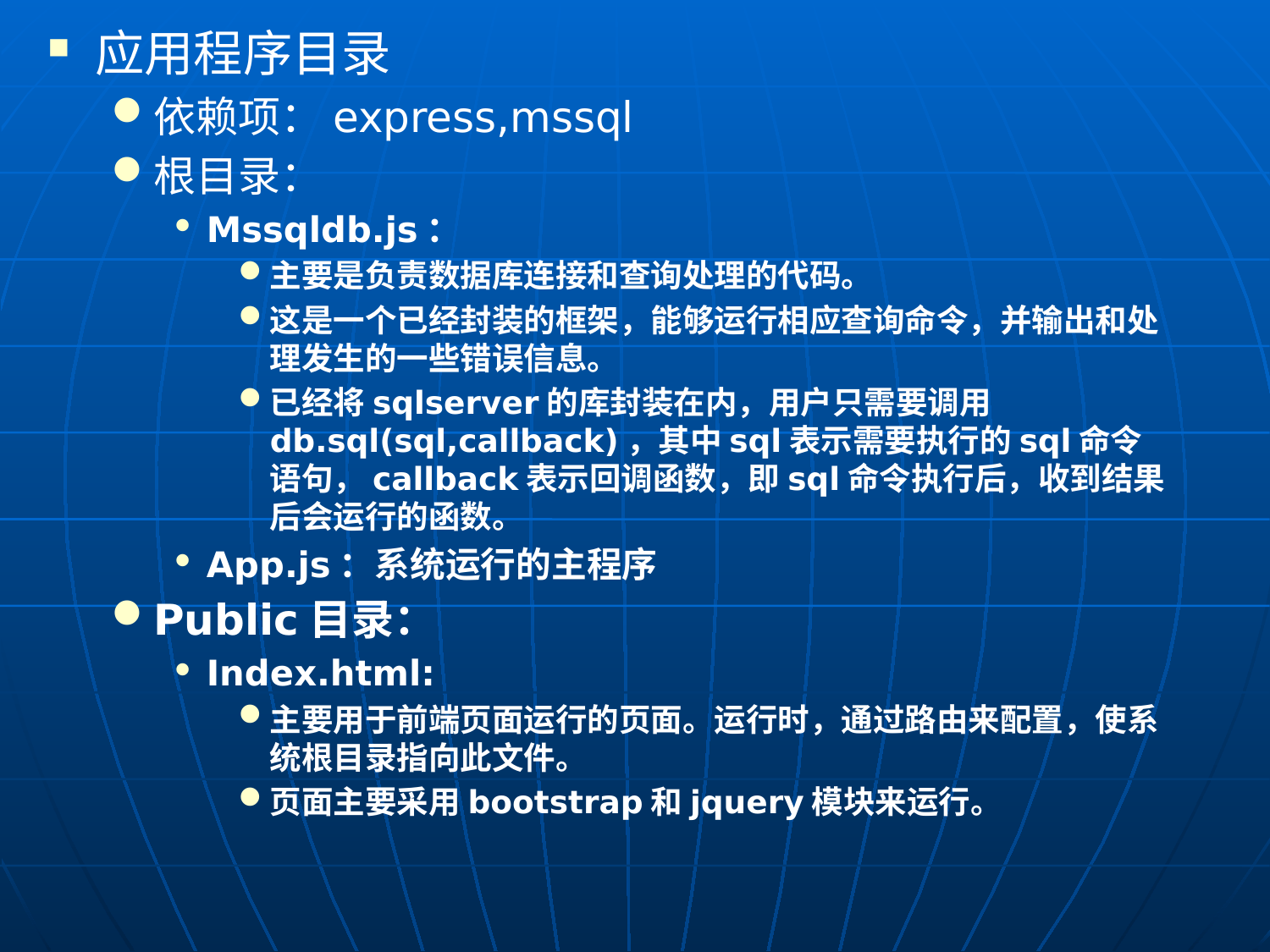

应用程序目录
依赖项：express,mssql
根目录：
Mssqldb.js：
主要是负责数据库连接和查询处理的代码。
这是一个已经封装的框架，能够运行相应查询命令，并输出和处理发生的一些错误信息。
已经将sqlserver的库封装在内，用户只需要调用db.sql(sql,callback)，其中sql表示需要执行的sql命令语句，callback表示回调函数，即sql命令执行后，收到结果后会运行的函数。
App.js：系统运行的主程序
Public目录：
Index.html:
主要用于前端页面运行的页面。运行时，通过路由来配置，使系统根目录指向此文件。
页面主要采用bootstrap和jquery模块来运行。